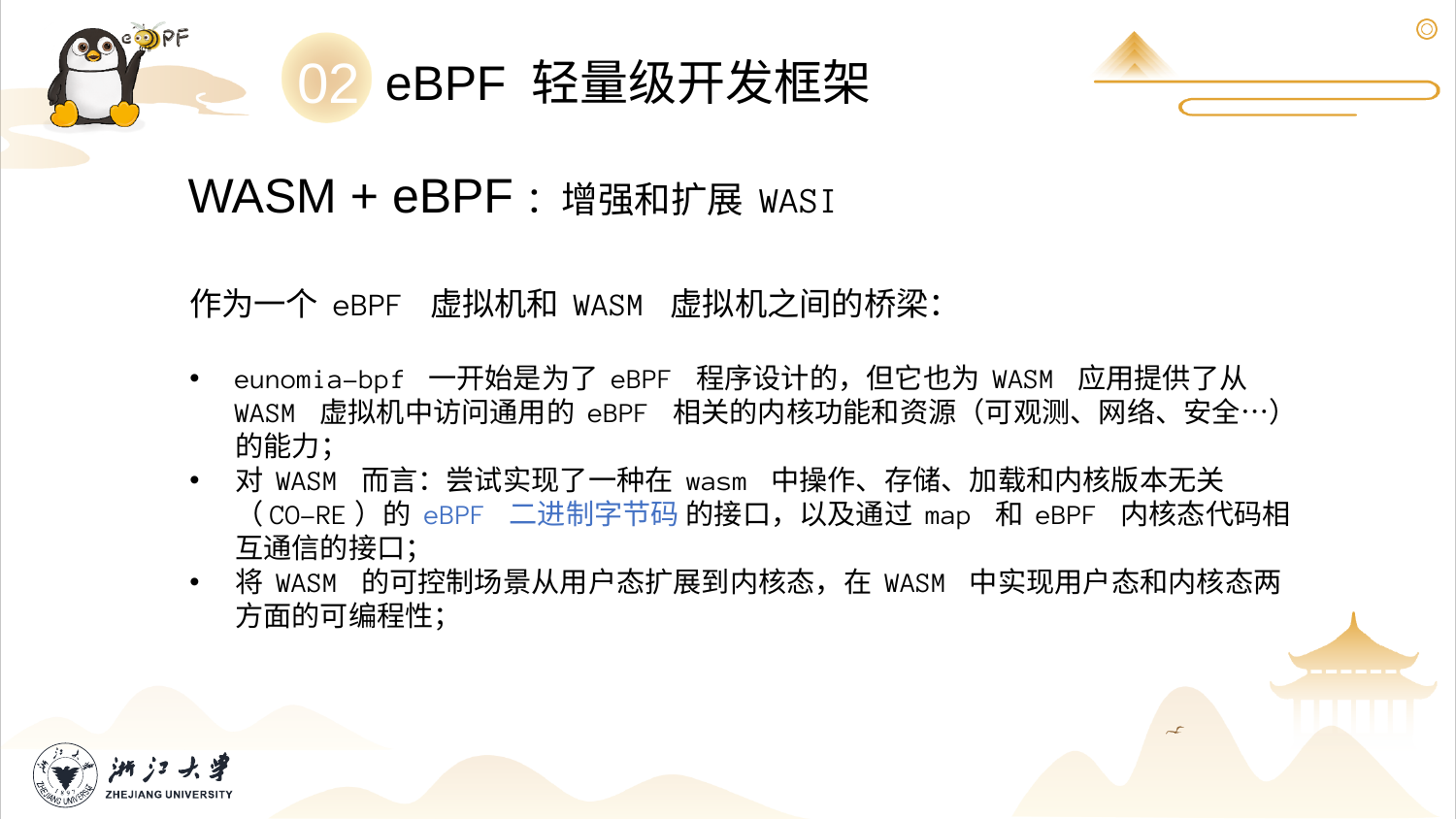

02
eBPF 轻量级开发框架

WASM + eBPF：增强和扩展 WASI
作为一个 eBPF 虚拟机和 WASM 虚拟机之间的桥梁：

eunomia-bpf 一开始是为了 eBPF 程序设计的，但它也为 WASM 应用提供了从 WASM 虚拟机中访问通用的 eBPF 相关的内核功能和资源（可观测、网络、安全…）的能力；
对 WASM 而言：尝试实现了一种在 wasm 中操作、存储、加载和内核版本无关（CO-RE）的 eBPF 二进制字节码 的接口，以及通过 map 和 eBPF 内核态代码相互通信的接口；
将 WASM 的可控制场景从用户态扩展到内核态，在 WASM 中实现用户态和内核态两方面的可编程性；
17